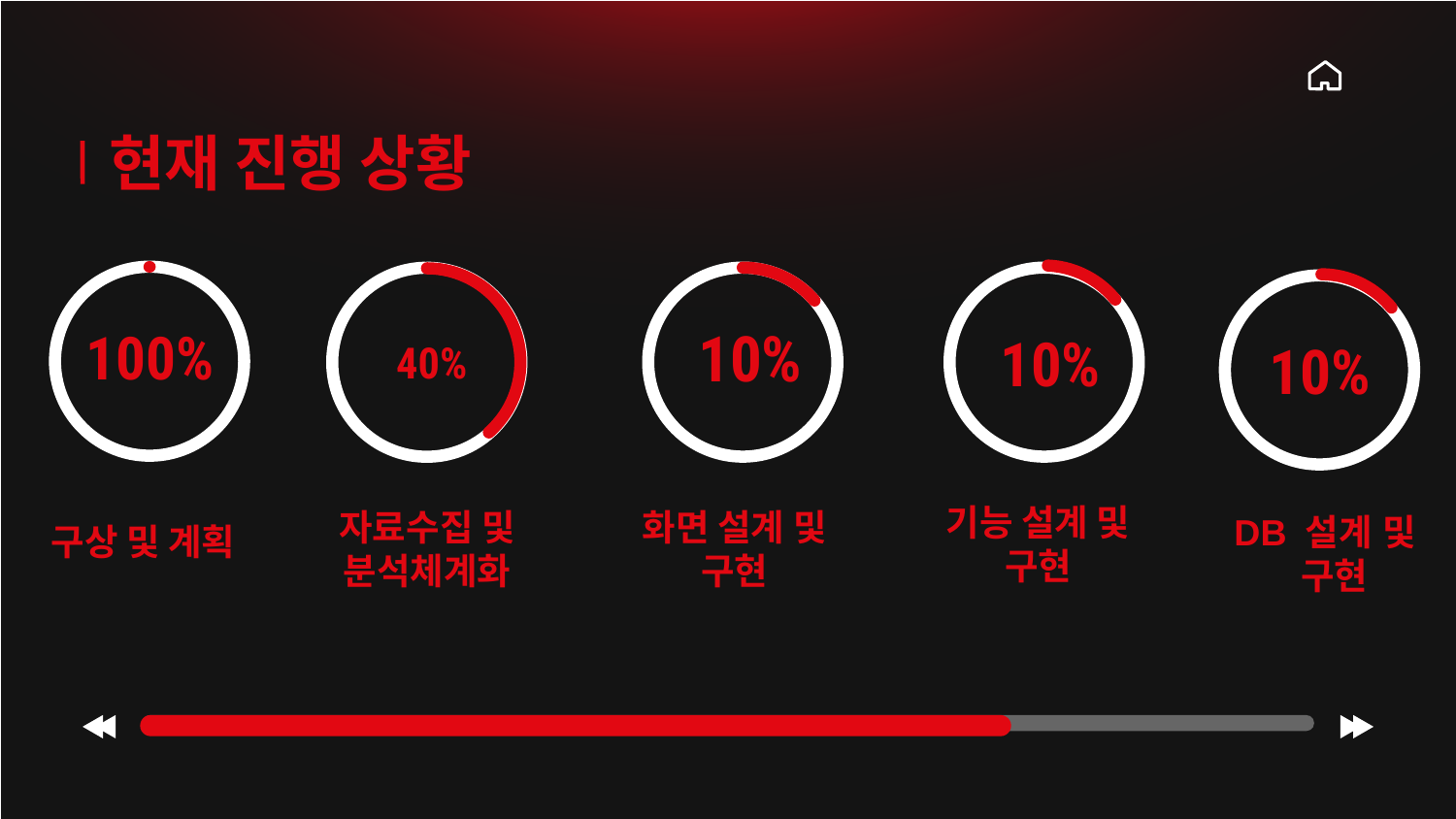

현재 진행 상황

# 100%
10%
10%
10%
40%
기능 설계 및 구현
자료수집 및 분석체계화
화면 설계 및 구현
구상 및 계획
DB 설계 및
 구현